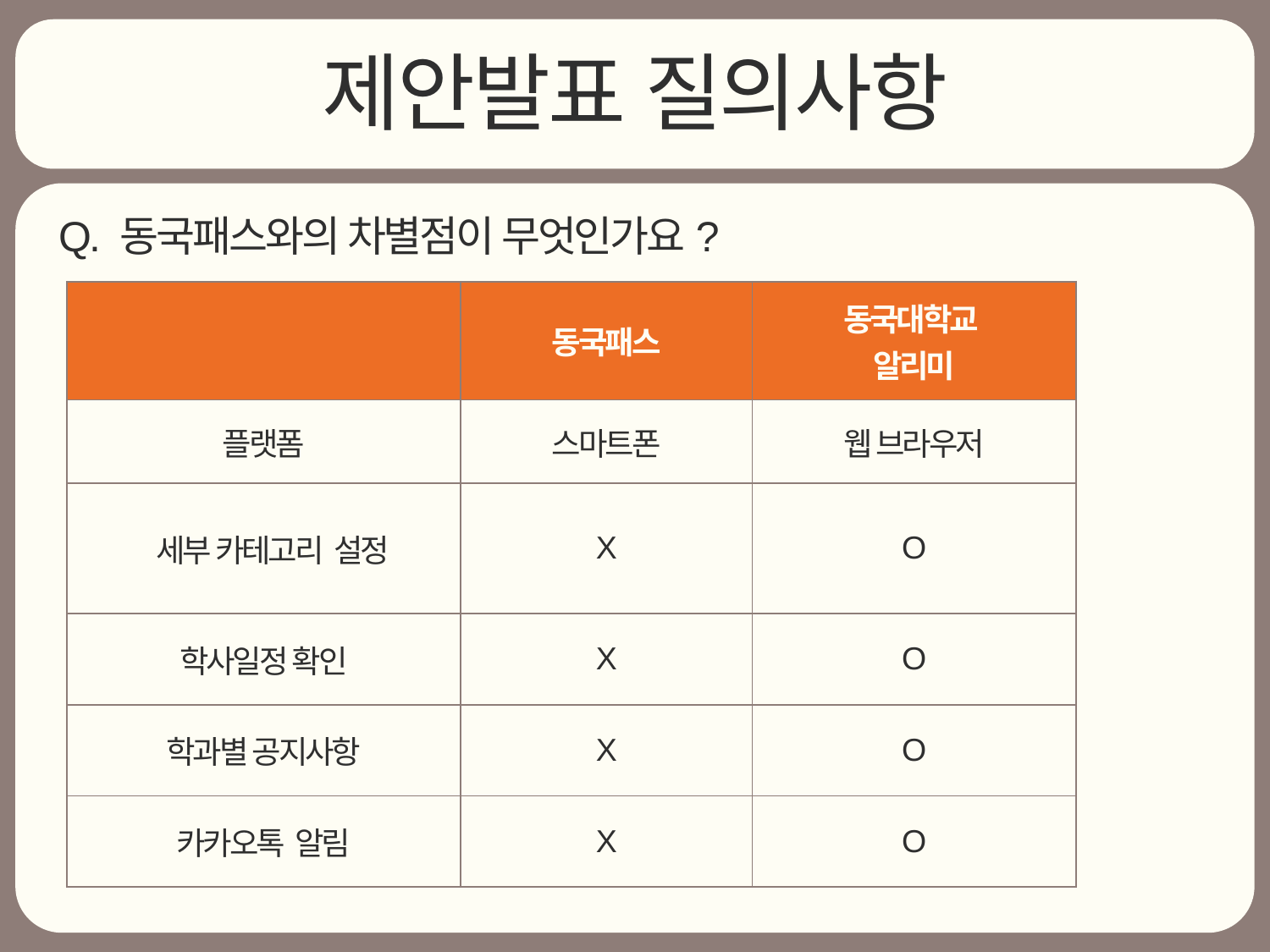

제안발표 질의사항
 Q. 동국패스와의 차별점이 무엇인가요?
|  | 동국패스 | 동국대학교 알리미 |
| --- | --- | --- |
| 플랫폼 | 스마트폰 | 웹 브라우저 |
| 세부 카테고리 설정 | X | O |
| 학사일정 확인 | X | O |
| 학과별 공지사항 | X | O |
| 카카오톡 알림 | X | O |